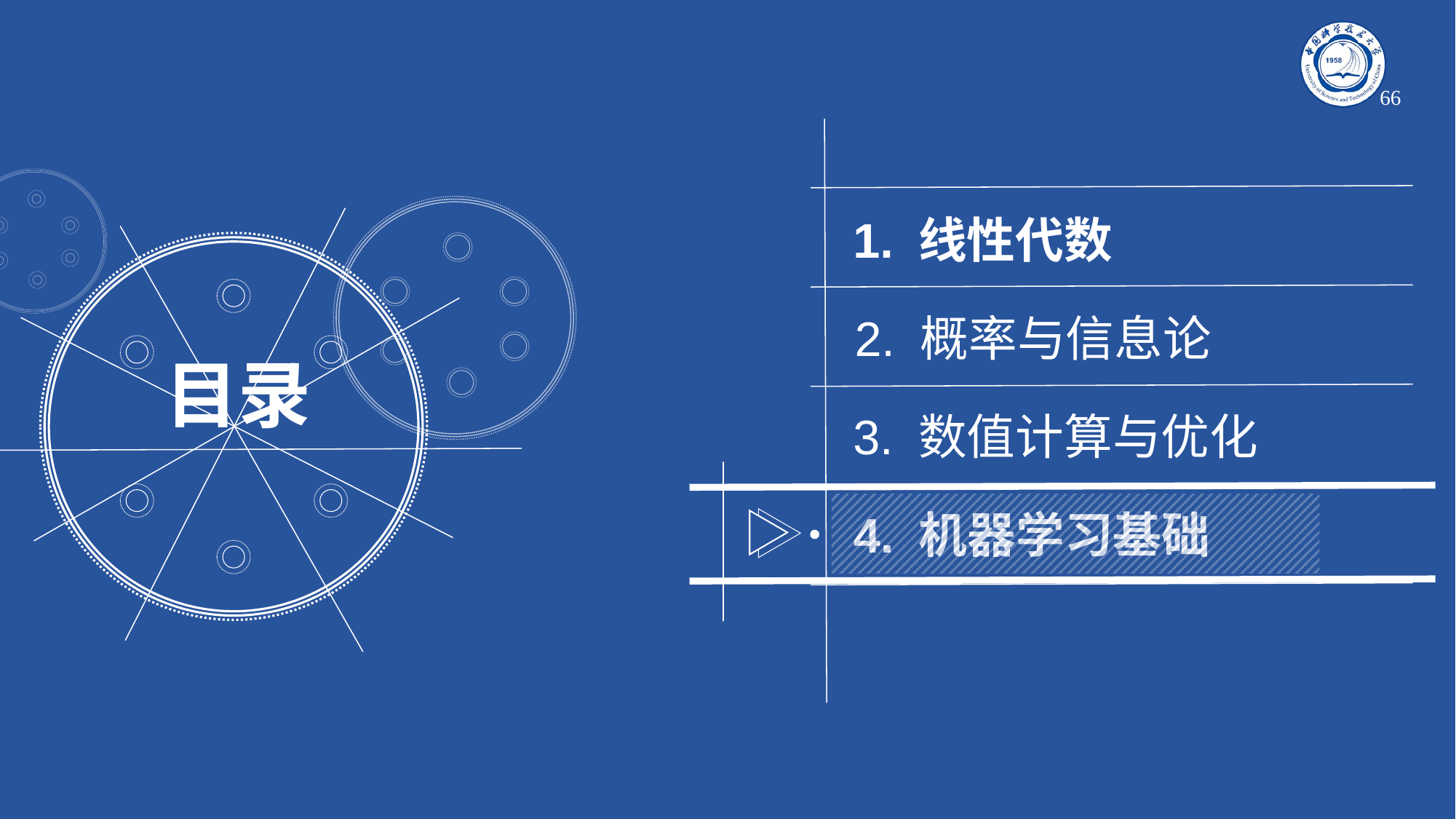

66

1. 线性代数
2. 概率与信息论
目录
3. 数值计算与优化

4. 机器学习基础